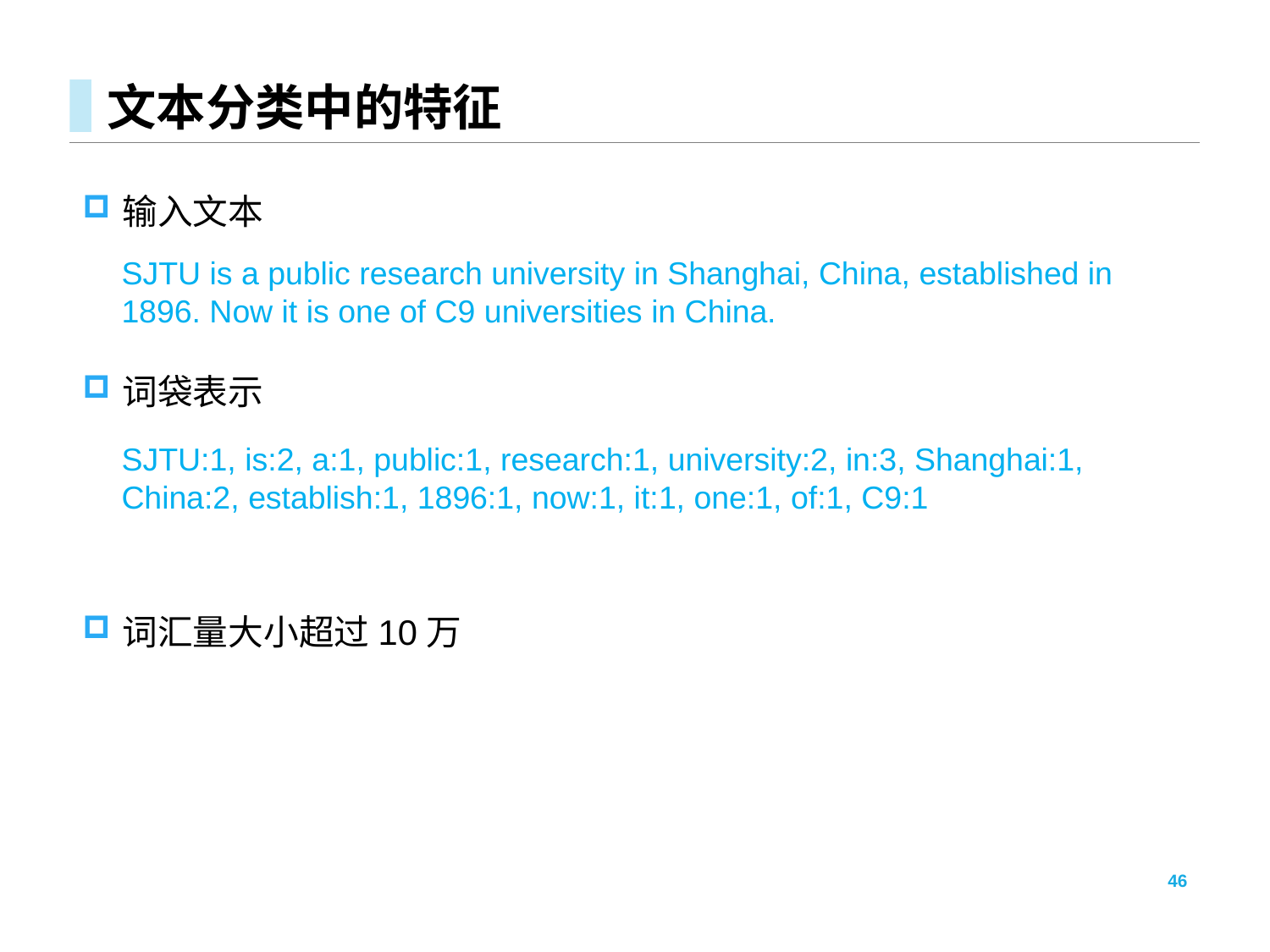

# 文本分类中的特征
输入文本

词袋表示

词汇量大小超过10万
SJTU is a public research university in Shanghai, China, established in 1896. Now it is one of C9 universities in China.

SJTU:1, is:2, a:1, public:1, research:1, university:2, in:3, Shanghai:1, China:2, establish:1, 1896:1, now:1, it:1, one:1, of:1, C9:1

46